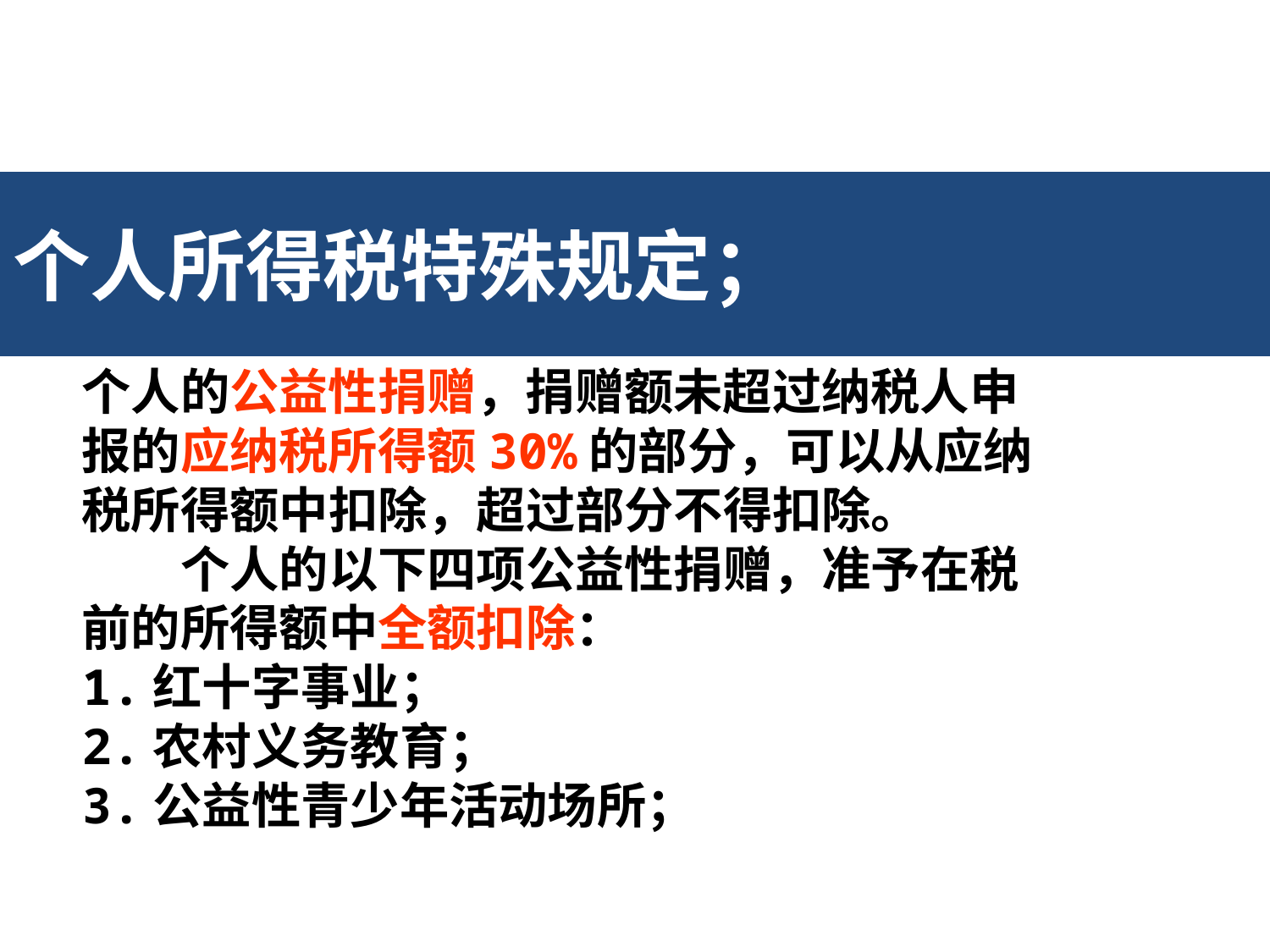

个人所得税特殊规定；
个人的公益性捐赠，捐赠额未超过纳税人申报的应纳税所得额30%的部分，可以从应纳税所得额中扣除，超过部分不得扣除。
　　个人的以下四项公益性捐赠，准予在税前的所得额中全额扣除：
1.红十字事业；
2.农村义务教育；
3.公益性青少年活动场所；